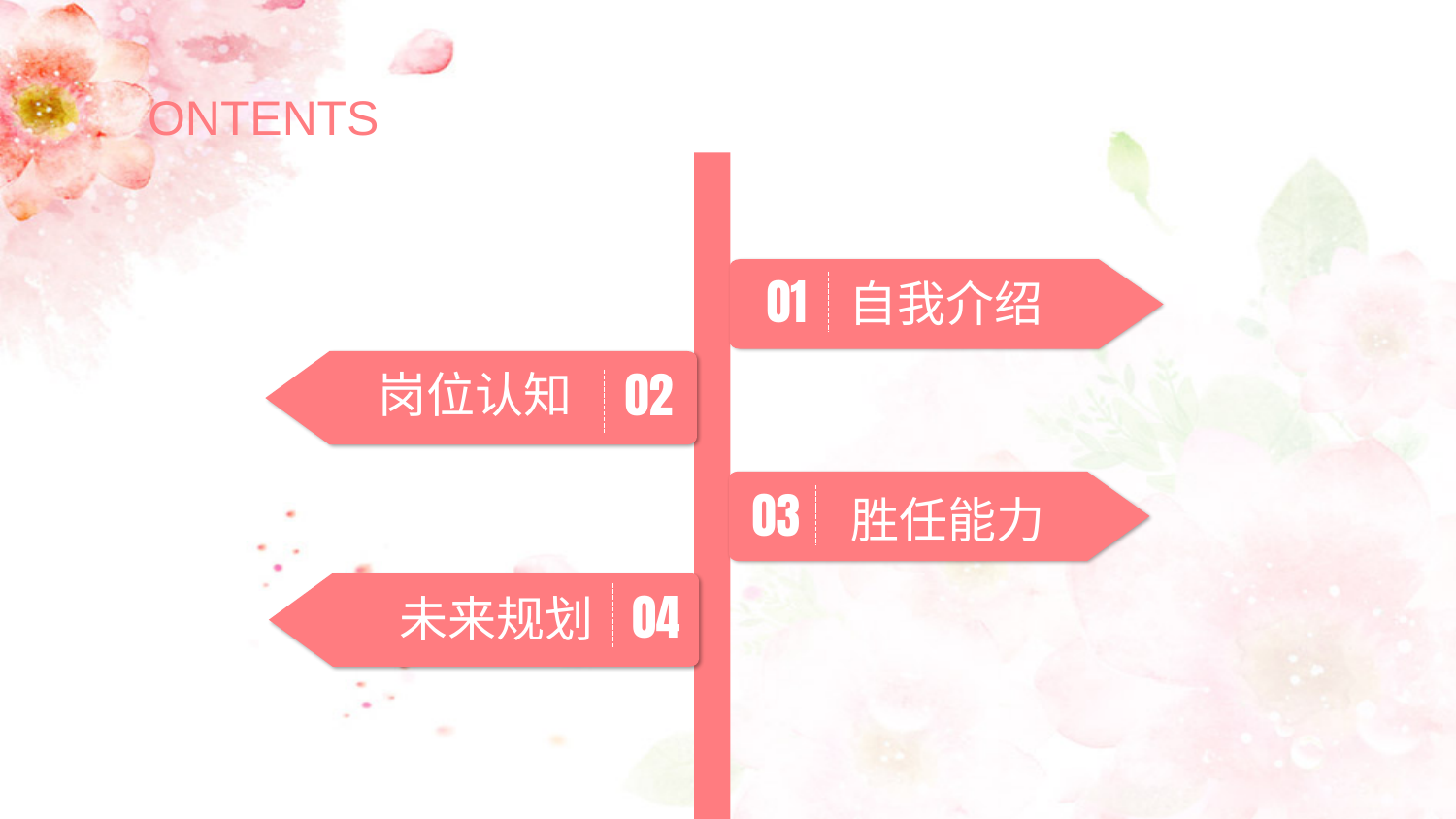

ontents

自我介绍
01

岗位认知
02

03
胜任能力

未来规划
04